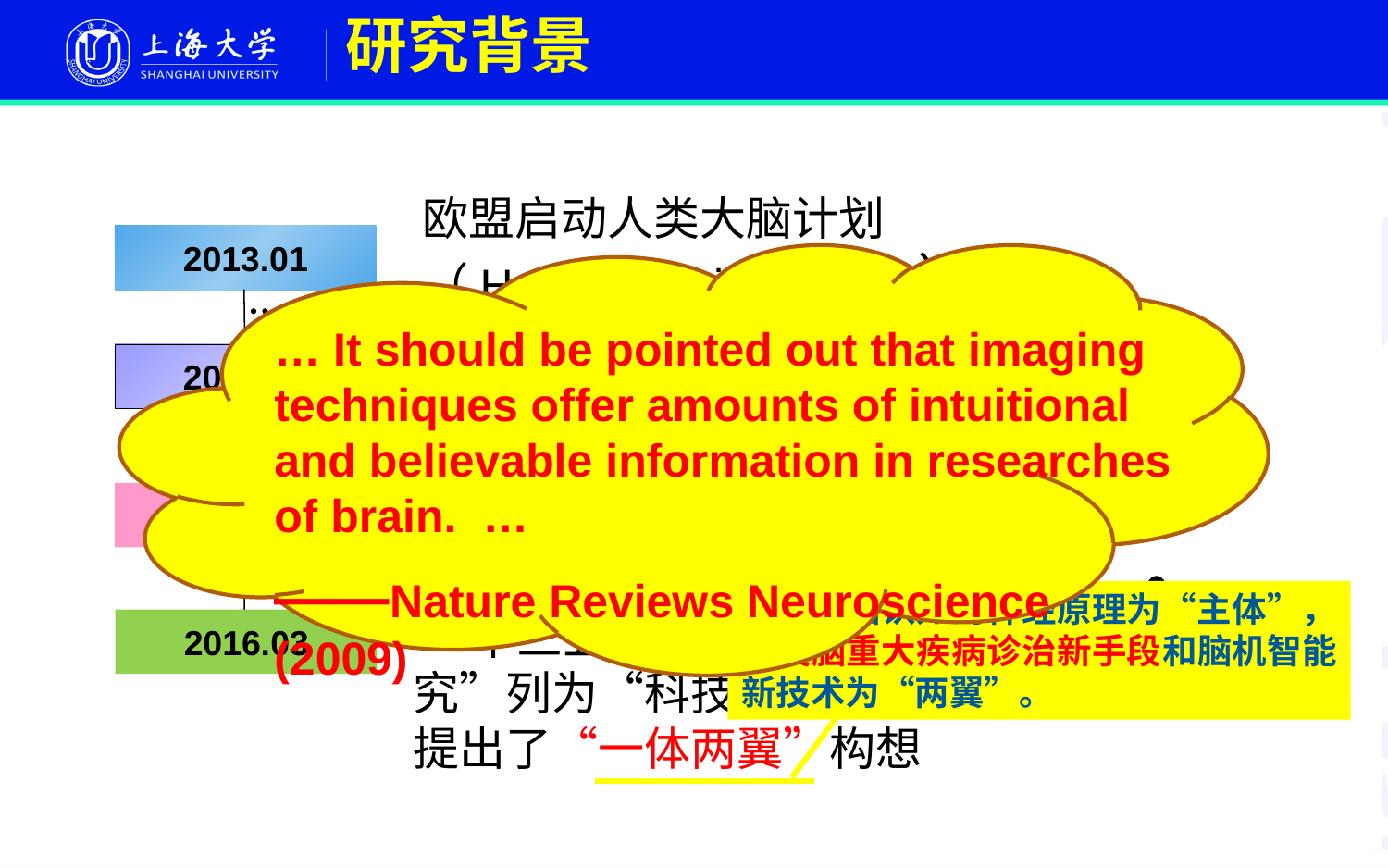

# 研究背景
欧盟启动人类大脑计划
（Human Brain Project）
2013.01

… It should be pointed out that imaging techniques offer amounts of intuitional and believable information in researches of brain.  …
——Nature Reviews Neuroscience (2009)
美国启动大脑活动图谱计划
（BRAIN Initiative）
2013.04

香山会议提议建立以“脑健康”
为主题的脑科学计划
2014.03

以研究脑认知的神经原理为“主体”，研发脑重大疾病诊治新手段和脑机智能新技术为“两翼”。
“十三五”规划将“脑科学与类脑研究”列为“科技创新2030重大项目”
提出了“一体两翼”构想
2016.03